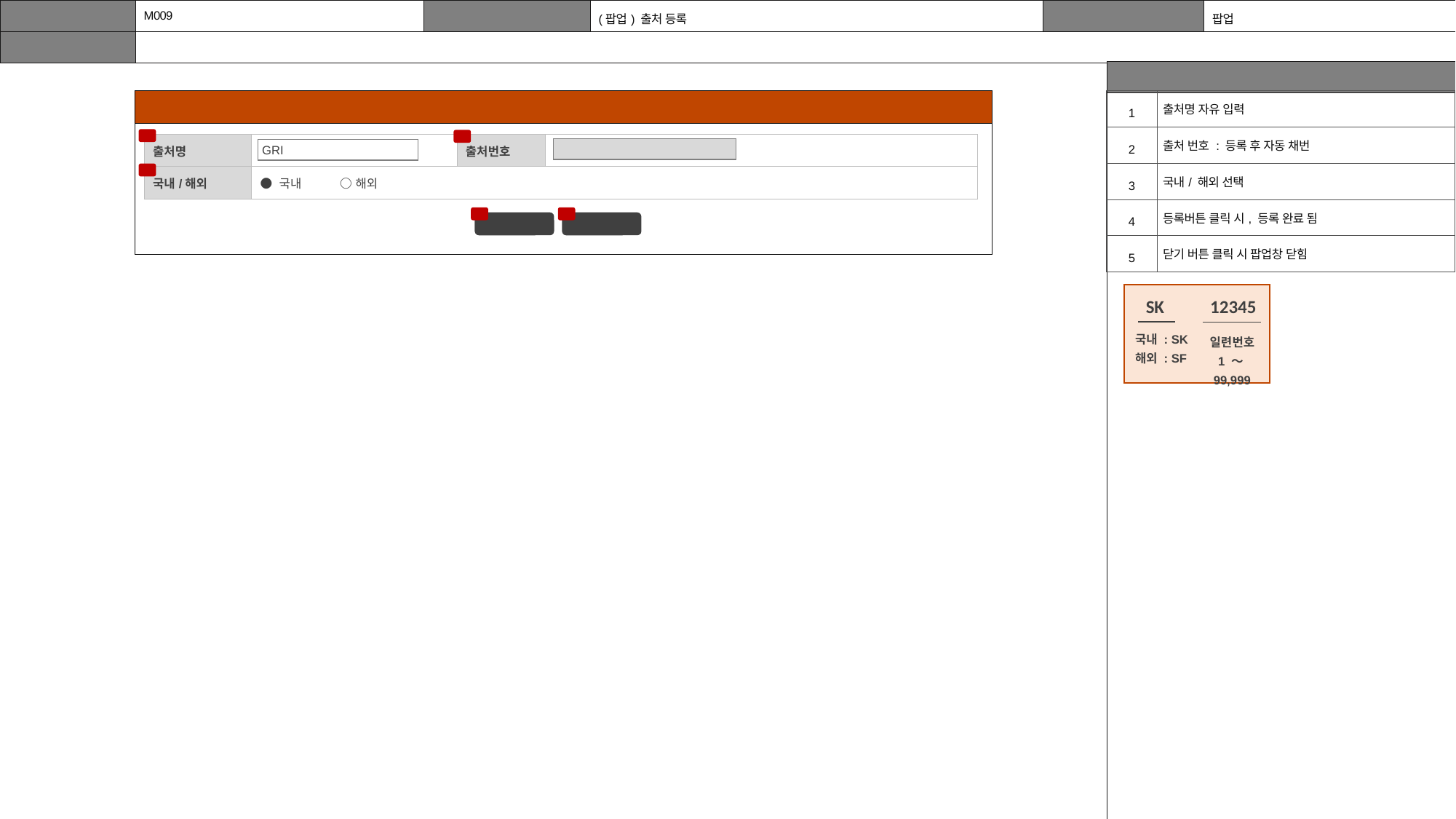

| 화면 ID | M009 | 화면 명 | (팝업) 출처 등록 | 화면 유형 | 팝업 |
| --- | --- | --- | --- | --- | --- |
| 화면 설명 |  |  |  |  |  |
| Description |
| --- |
|  |
출처 등록                                                                                                                                                                                                         X
| 1 | 출처명 자유 입력 |
| --- | --- |
| 2 | 출처 번호 : 등록 후 자동 채번 |
| 3 | 국내/ 해외 선택 |
| 4 | 등록버튼 클릭 시, 등록 완료 됨 |
| 5 | 닫기 버튼 클릭 시 팝업창 닫힘 |

1
2
| 출처명 |  | 출처번호 |  |
| --- | --- | --- | --- |
| 국내/해외 | ● 국내 ○ 해외 |  |  |

GRI
3
4
5
등록
닫기

  SK           12345

국내 : SK
해외 : SF
일련번호
1 ～99,999